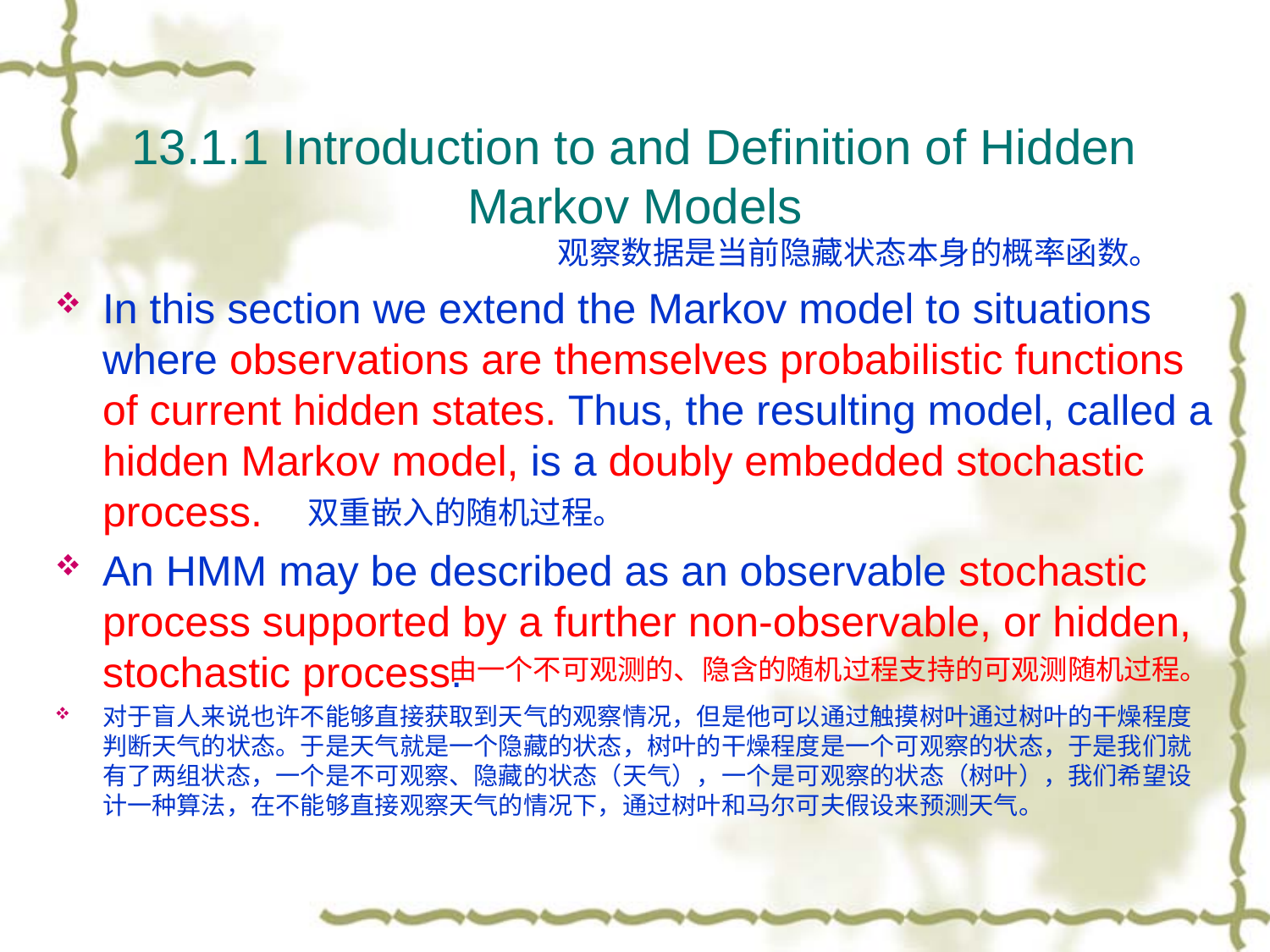

# 13.1.1 Introduction to and Definition of Hidden Markov Models
观察数据是当前隐藏状态本身的概率函数。
In this section we extend the Markov model to situations where observations are themselves probabilistic functions of current hidden states. Thus, the resulting model, called a hidden Markov model, is a doubly embedded stochastic process.
An HMM may be described as an observable stochastic process supported by a further non-observable, or hidden, stochastic process.
对于盲人来说也许不能够直接获取到天气的观察情况，但是他可以通过触摸树叶通过树叶的干燥程度判断天气的状态。于是天气就是一个隐藏的状态，树叶的干燥程度是一个可观察的状态，于是我们就有了两组状态，一个是不可观察、隐藏的状态（天气），一个是可观察的状态（树叶），我们希望设计一种算法，在不能够直接观察天气的情况下，通过树叶和马尔可夫假设来预测天气。
双重嵌入的随机过程。
由一个不可观测的、隐含的随机过程支持的可观测随机过程。